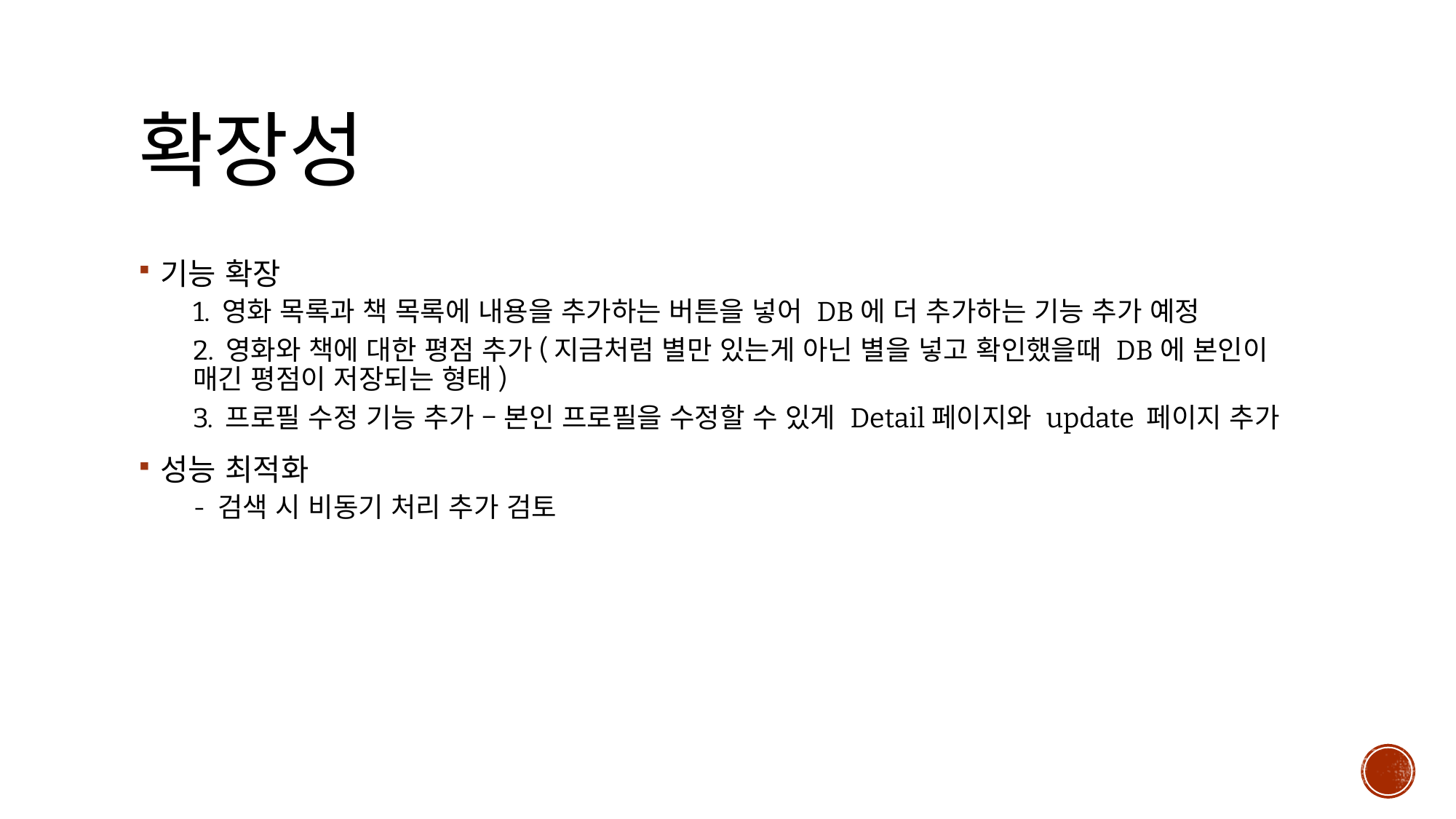

# 확장성
기능 확장
1. 영화 목록과 책 목록에 내용을 추가하는 버튼을 넣어 DB에 더 추가하는 기능 추가 예정
2. 영화와 책에 대한 평점 추가(지금처럼 별만 있는게 아닌 별을 넣고 확인했을때 DB에 본인이 매긴 평점이 저장되는 형태)
3. 프로필 수정 기능 추가 – 본인 프로필을 수정할 수 있게 Detail페이지와 update 페이지 추가
성능 최적화
- 검색 시 비동기 처리 추가 검토